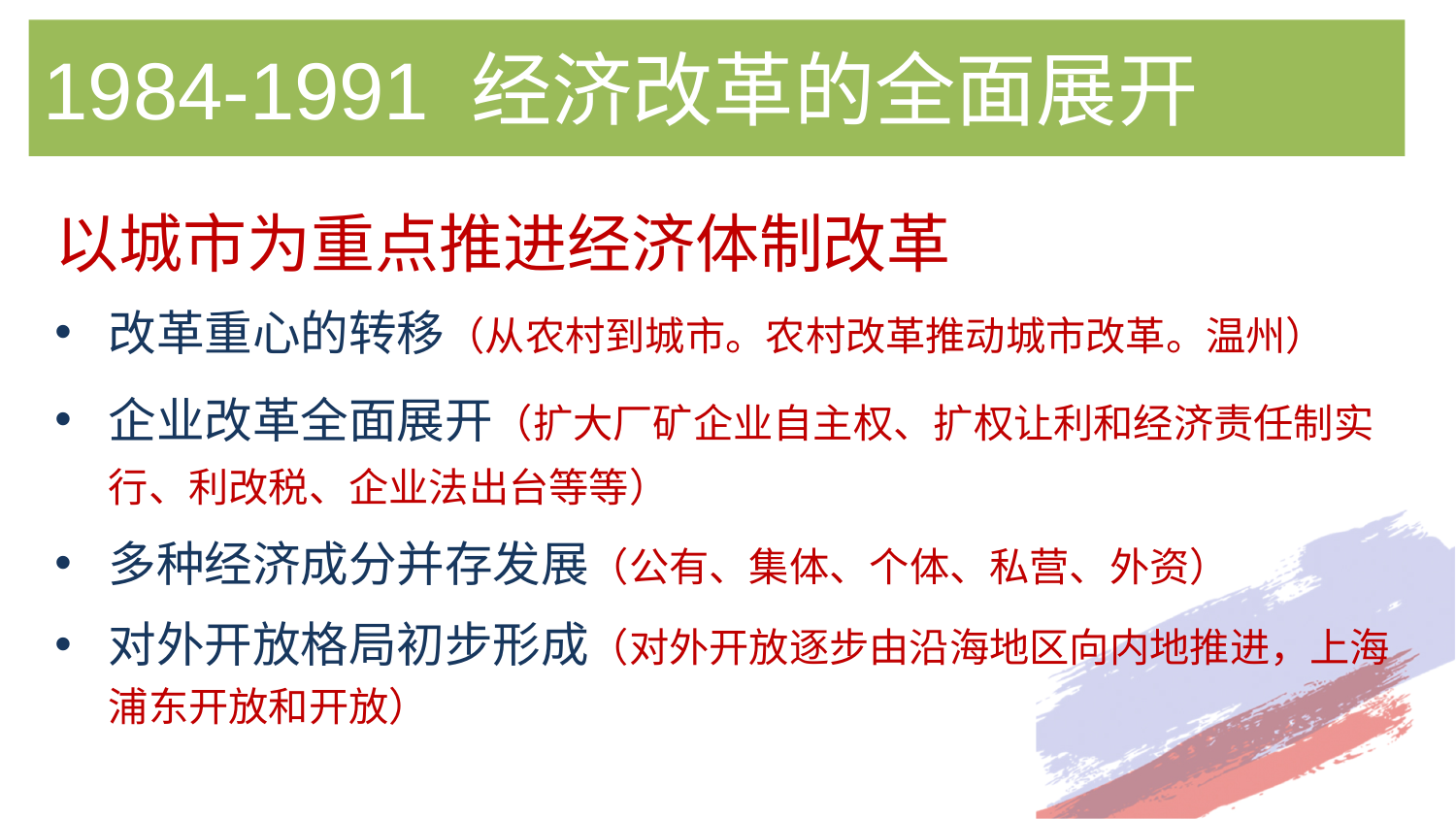

# 1984-1991 经济改革的全面展开
以城市为重点推进经济体制改革
改革重心的转移（从农村到城市。农村改革推动城市改革。温州）
企业改革全面展开（扩大厂矿企业自主权、扩权让利和经济责任制实行、利改税、企业法出台等等）
多种经济成分并存发展（公有、集体、个体、私营、外资）
对外开放格局初步形成（对外开放逐步由沿海地区向内地推进，上海浦东开放和开放）